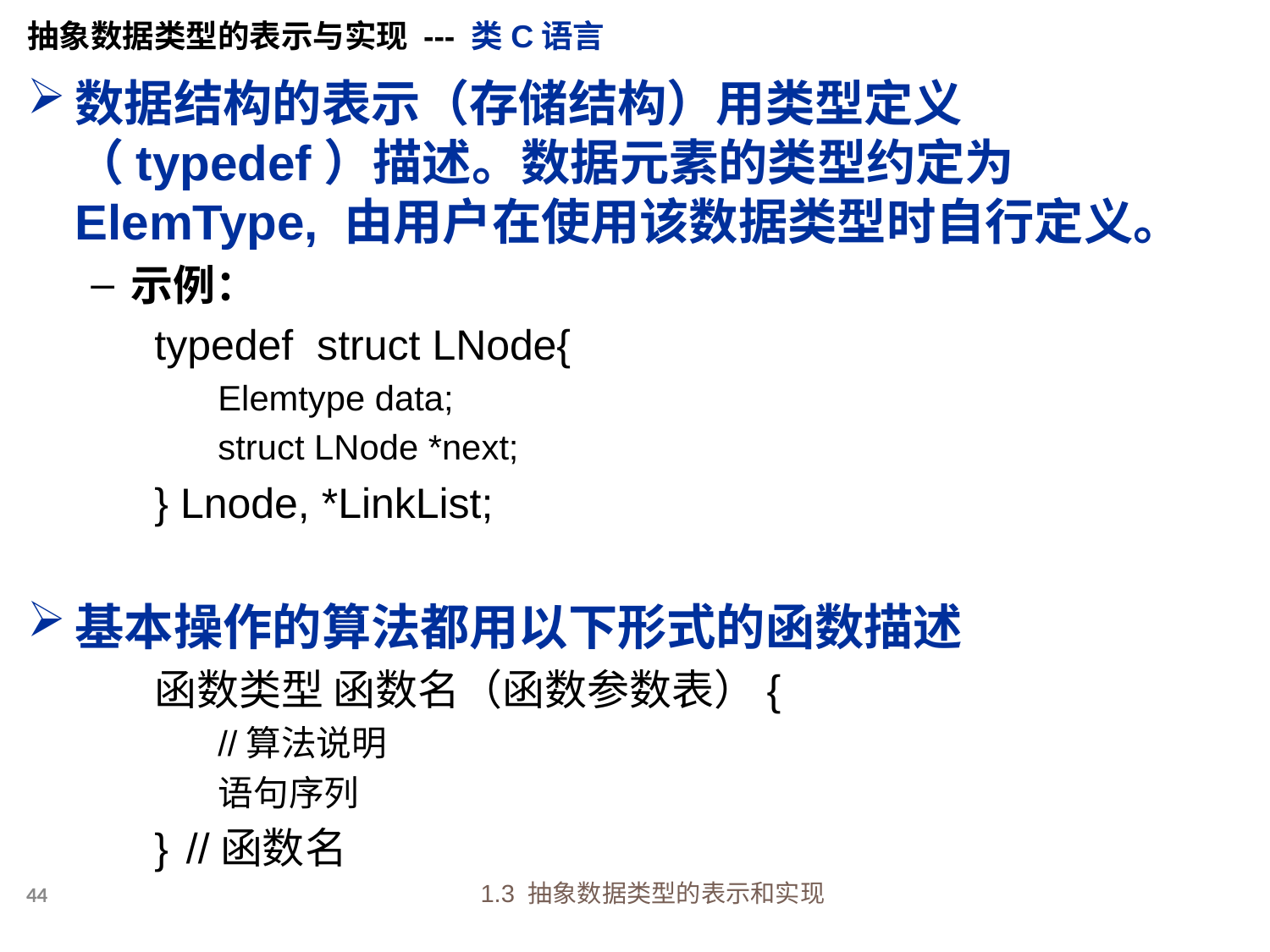

抽象数据类型的表示与实现 --- 类C语言
数据结构的表示（存储结构）用类型定义（typedef）描述。数据元素的类型约定为ElemType, 由用户在使用该数据类型时自行定义。
示例：
typedef  struct LNode{
Elemtype data;
struct LNode *next;
} Lnode, *LinkList;

基本操作的算法都用以下形式的函数描述
函数类型 函数名（函数参数表）{
//算法说明
语句序列
}	//函数名
1.3 抽象数据类型的表示和实现
44